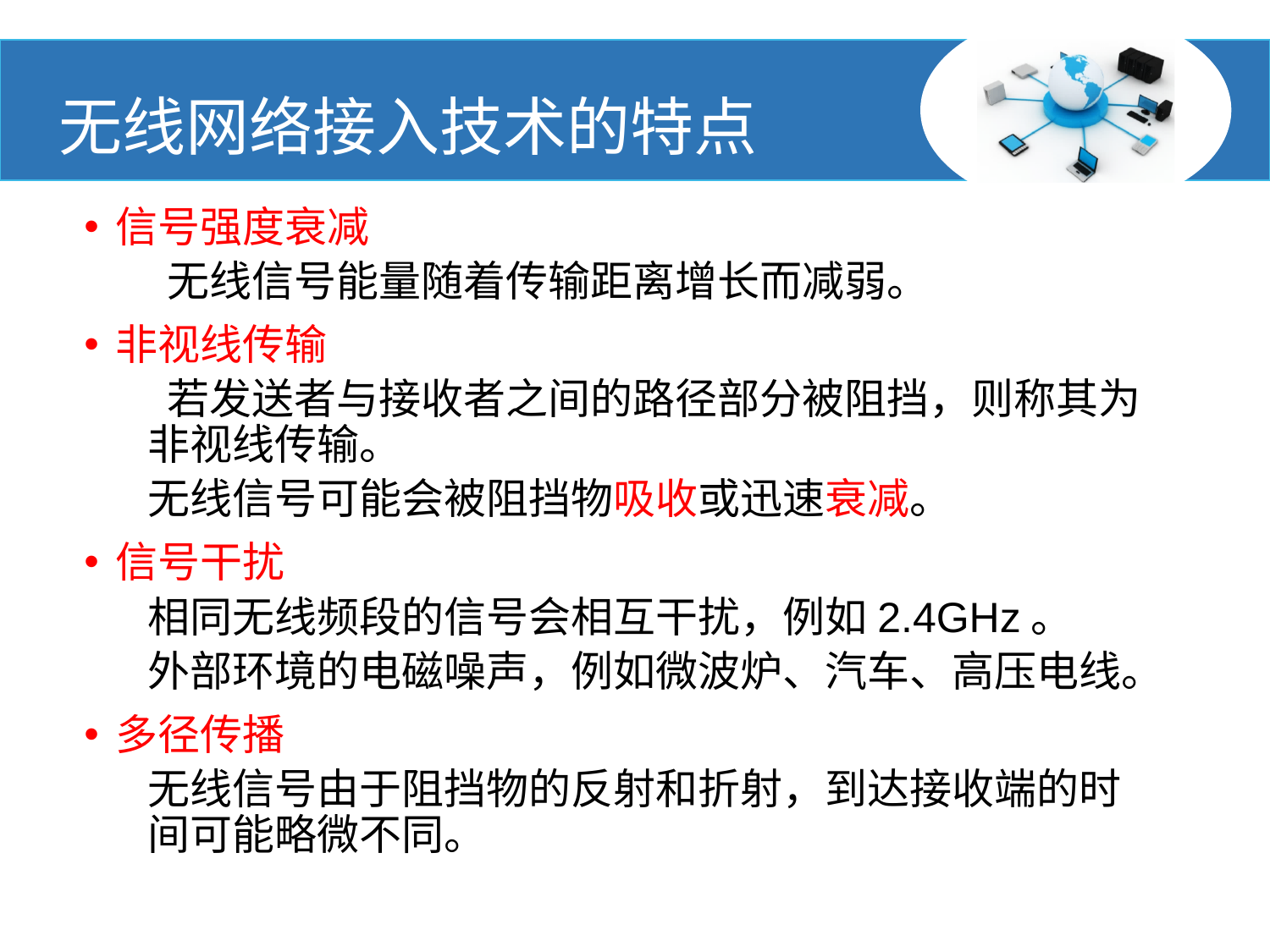

# 无线网络接入技术的特点
信号强度衰减
 无线信号能量随着传输距离增长而减弱。
非视线传输
 若发送者与接收者之间的路径部分被阻挡，则称其为非视线传输。
无线信号可能会被阻挡物吸收或迅速衰减。
信号干扰
相同无线频段的信号会相互干扰，例如2.4GHz。
外部环境的电磁噪声，例如微波炉、汽车、高压电线。
多径传播
无线信号由于阻挡物的反射和折射，到达接收端的时间可能略微不同。